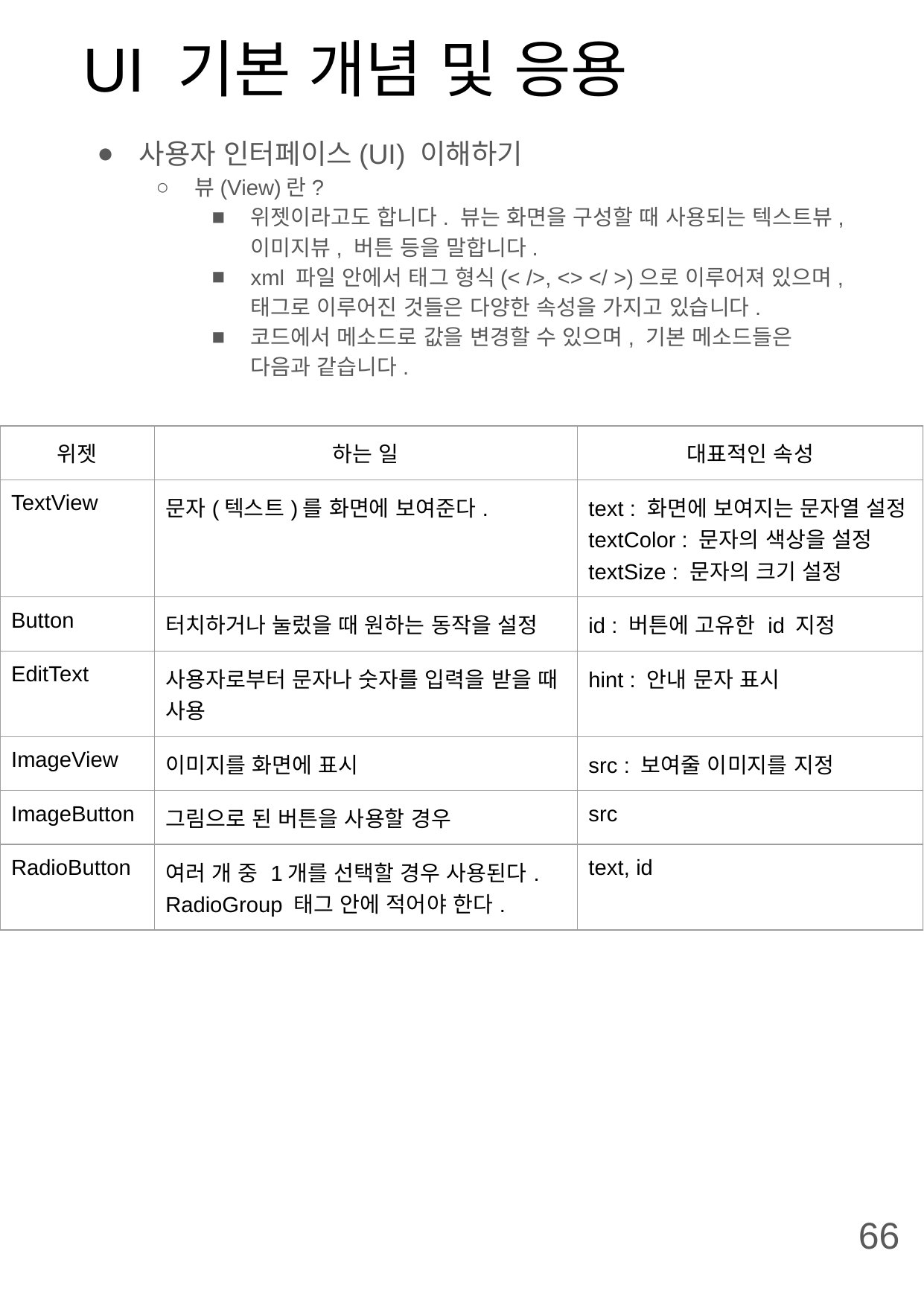

# UI 기본 개념 및 응용
사용자 인터페이스(UI) 이해하기
뷰(View)란?
위젯이라고도 합니다. 뷰는 화면을 구성할 때 사용되는 텍스트뷰, 이미지뷰, 버튼 등을 말합니다.
xml 파일 안에서 태그 형식(< />, <> </ >)으로 이루어져 있으며, 태그로 이루어진 것들은 다양한 속성을 가지고 있습니다.
코드에서 메소드로 값을 변경할 수 있으며, 기본 메소드들은 다음과 같습니다.
| 위젯 | 하는 일 | 대표적인 속성 |
| --- | --- | --- |
| TextView | 문자(텍스트)를 화면에 보여준다. | text : 화면에 보여지는 문자열 설정 textColor : 문자의 색상을 설정 textSize : 문자의 크기 설정 |
| Button | 터치하거나 눌렀을 때 원하는 동작을 설정 | id : 버튼에 고유한 id 지정 |
| EditText | 사용자로부터 문자나 숫자를 입력을 받을 때 사용 | hint : 안내 문자 표시 |
| ImageView | 이미지를 화면에 표시 | src : 보여줄 이미지를 지정 |
| ImageButton | 그림으로 된 버튼을 사용할 경우 | src |
| RadioButton | 여러 개 중 1개를 선택할 경우 사용된다. RadioGroup 태그 안에 적어야 한다. | text, id |
66